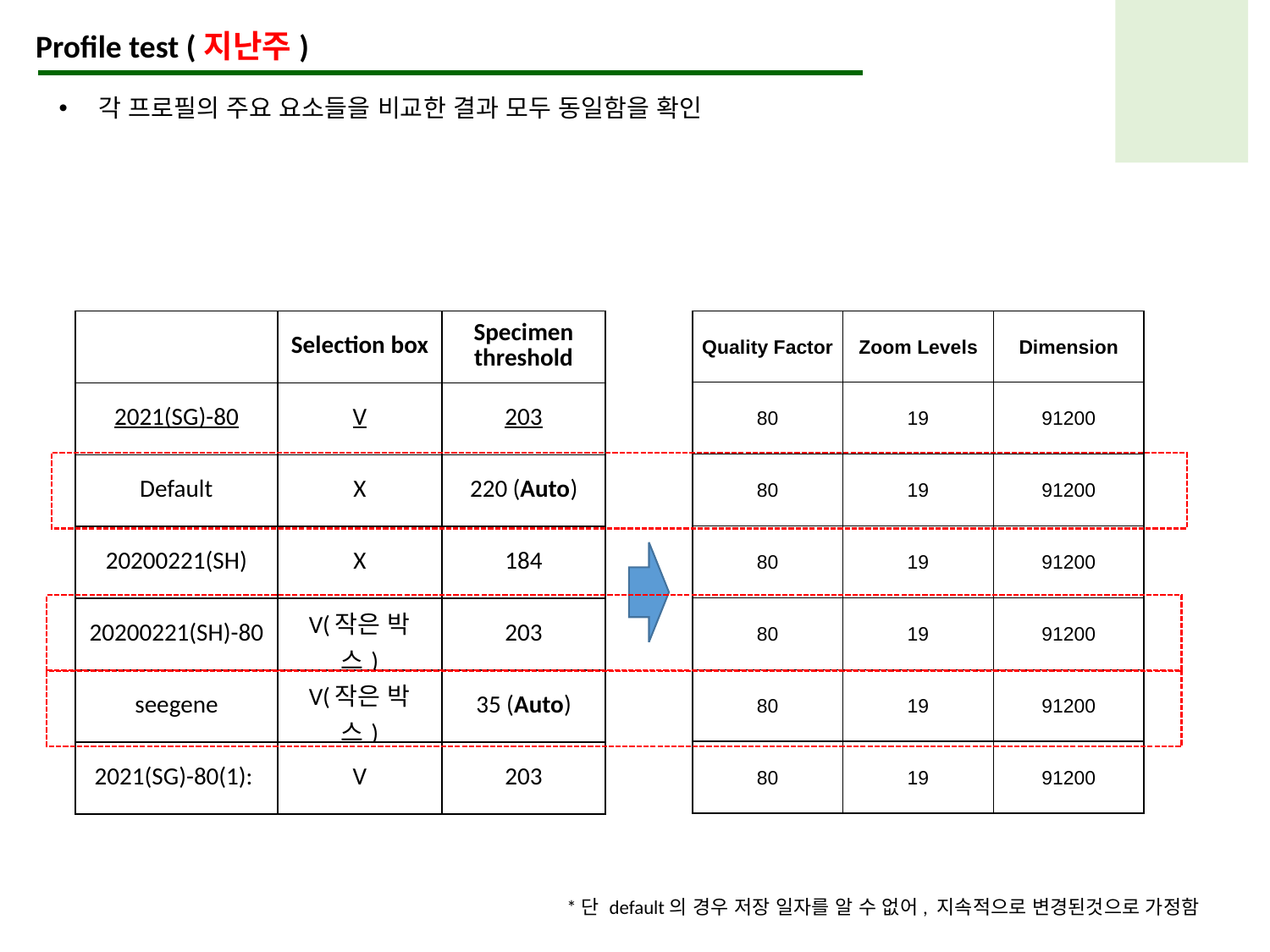

Profile test (지난주)
각 프로필의 주요 요소들을 비교한 결과 모두 동일함을 확인
|  | Selection box | Specimen threshold |
| --- | --- | --- |
| 2021(SG)-80 | V | 203 |
| Default | X | 220 (Auto) |
| 20200221(SH) | X | 184 |
| 20200221(SH)-80 | V(작은 박스) | 203 |
| seegene | V(작은 박스) | 35 (Auto) |
| 2021(SG)-80(1): | V | 203 |
| Quality Factor | Zoom Levels | Dimension |
| --- | --- | --- |
| 80 | 19 | 91200 |
| 80 | 19 | 91200 |
| 80 | 19 | 91200 |
| 80 | 19 | 91200 |
| 80 | 19 | 91200 |
| 80 | 19 | 91200 |

*단 default의 경우 저장 일자를 알 수 없어, 지속적으로 변경된것으로 가정함